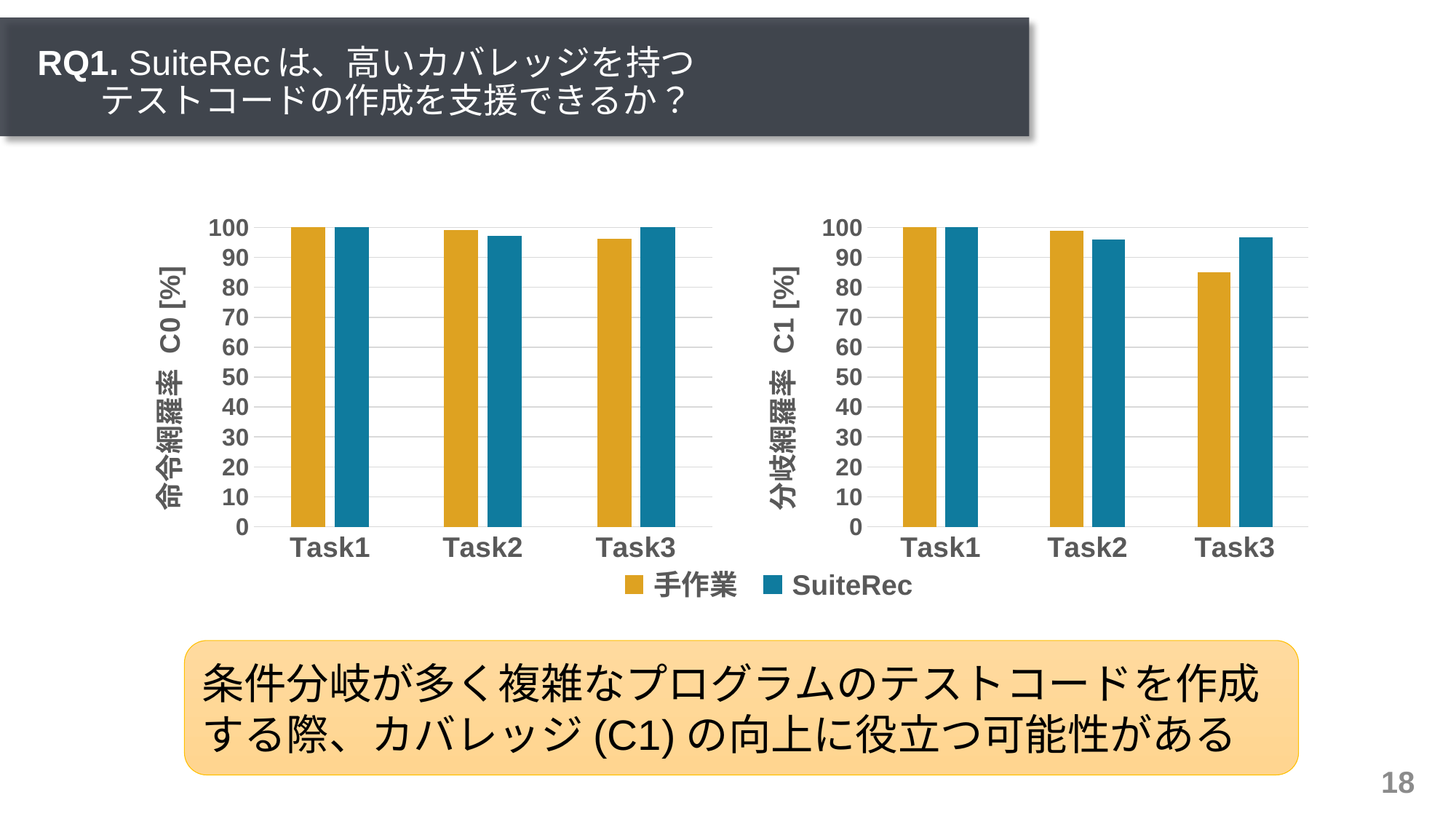

# RQ1. SuiteRecは、高いカバレッジを持つ テストコードの作成を支援できるか？

### Chart

| Category | Manual | Tool |
|---|---|---|
| Task1 | 100.0 | 100.0 |
| Task2 | 98.8 | 96.0 |
| Task3 | 85.0 | 96.7 |

### Chart

| Category | Manual | Tool |
|---|---|---|
| Task1 | 100.0 | 100.0 |
| Task2 | 99.2 | 97.3 |
| Task3 | 96.2 | 100.0 |
手作業
SuiteRec

条件分岐が多く複雑なプログラムのテストコードを作成する際、カバレッジ(C1)の向上に役立つ可能性がある